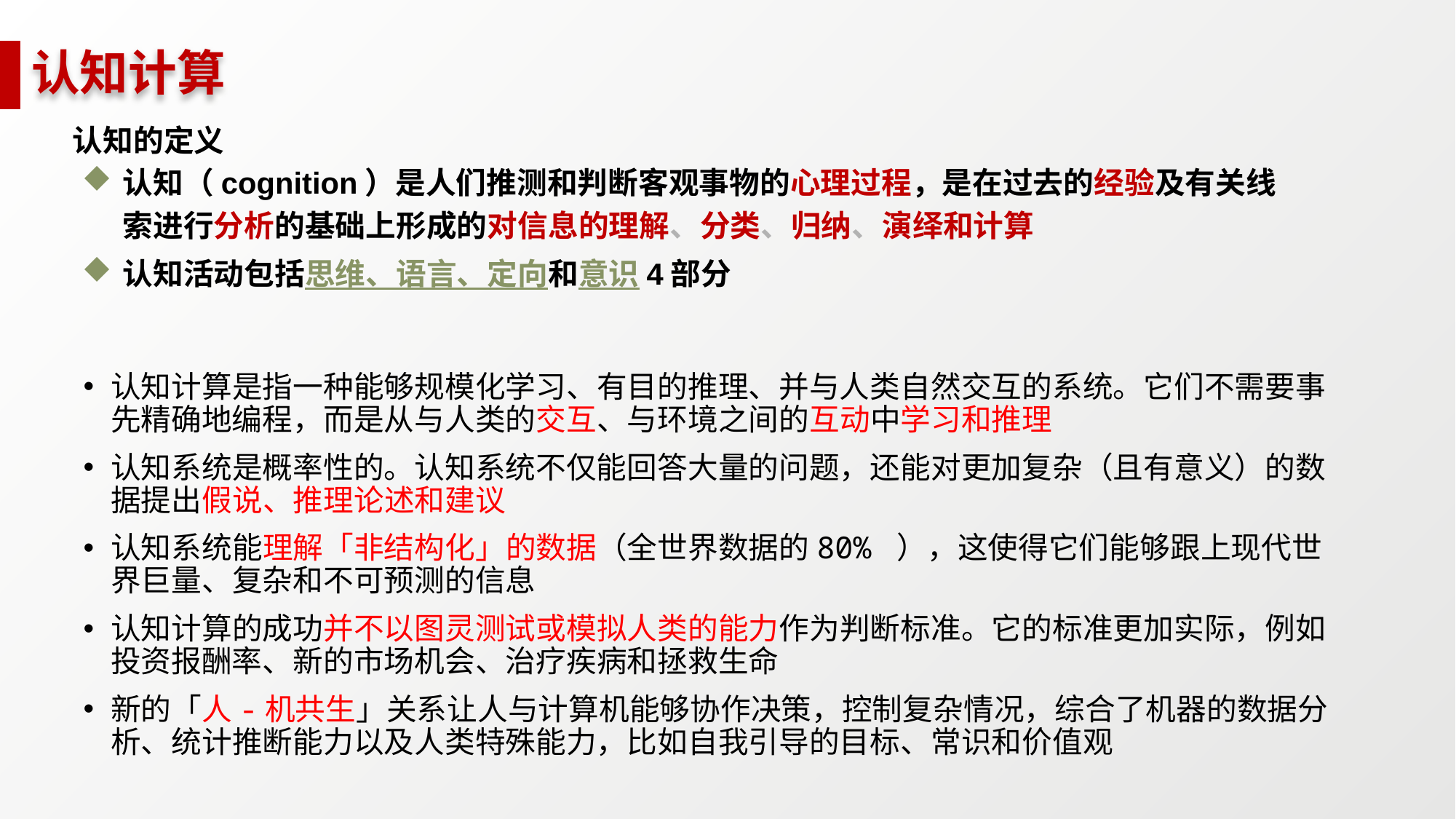

# 认知计算
认知的定义
认知（cognition）是人们推测和判断客观事物的心理过程，是在过去的经验及有关线索进行分析的基础上形成的对信息的理解、分类、归纳、演绎和计算
认知活动包括思维、语言、定向和意识4部分
认知计算是指一种能够规模化学习、有目的推理、并与人类自然交互的系统。它们不需要事先精确地编程，而是从与人类的交互、与环境之间的互动中学习和推理
认知系统是概率性的。认知系统不仅能回答大量的问题，还能对更加复杂（且有意义）的数据提出假说、推理论述和建议
认知系统能理解「非结构化」的数据（全世界数据的80% ），这使得它们能够跟上现代世界巨量、复杂和不可预测的信息
认知计算的成功并不以图灵测试或模拟人类的能力作为判断标准。它的标准更加实际，例如投资报酬率、新的市场机会、治疗疾病和拯救生命
新的「人-机共生」关系让人与计算机能够协作决策，控制复杂情况，综合了机器的数据分析、统计推断能力以及人类特殊能力，比如自我引导的目标、常识和价值观